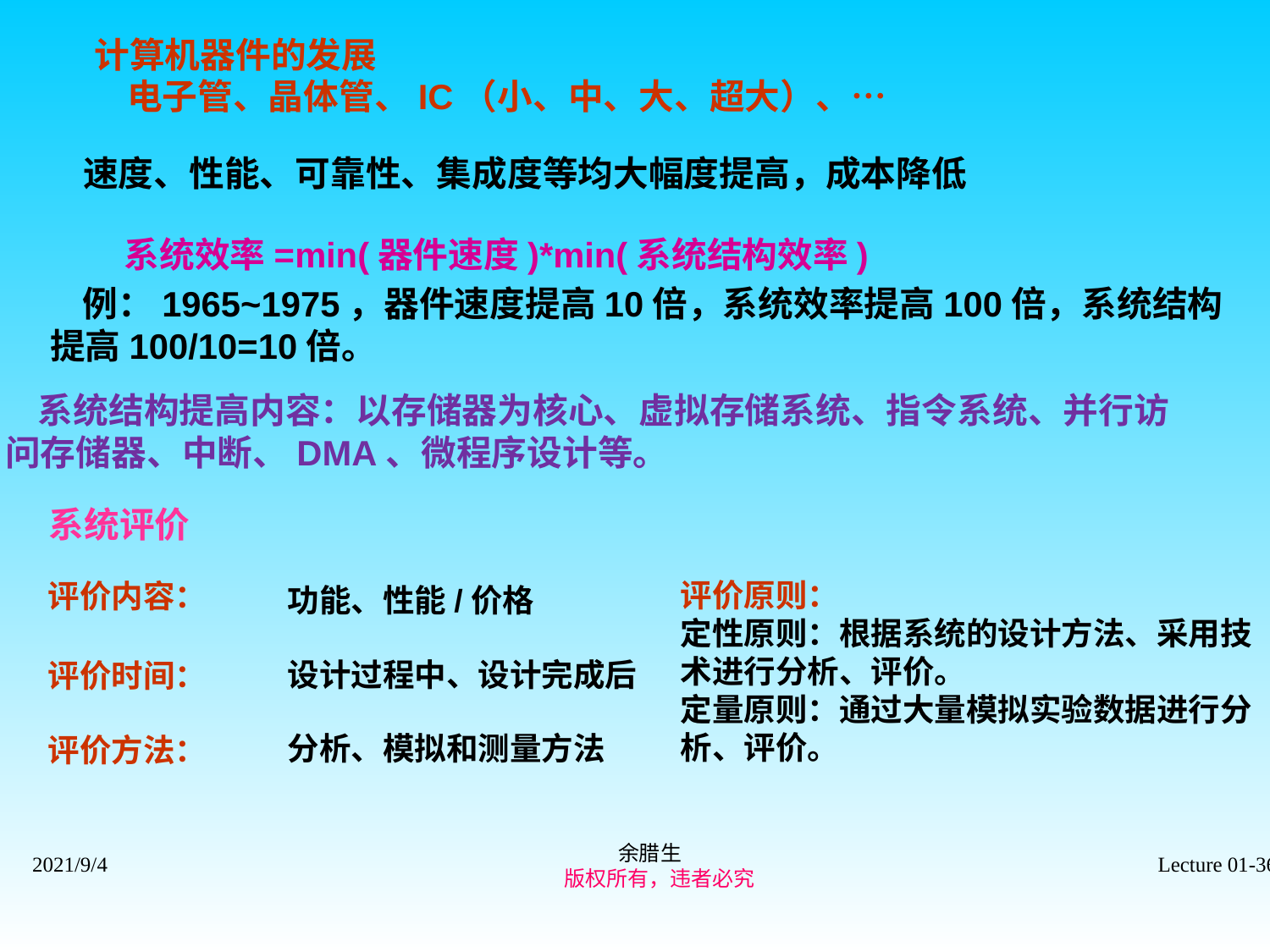

计算机器件的发展
   电子管、晶体管、IC（小、中、大、超大）、…
  速度、性能、可靠性、集成度等均大幅度提高，成本降低
 系统效率=min(器件速度)*min(系统结构效率)
   例：1965~1975，器件速度提高10倍，系统效率提高100倍，系统结构提高100/10=10倍。
   系统结构提高内容：以存储器为核心、虚拟存储系统、指令系统、并行访问存储器、中断、DMA、微程序设计等。
 系统评价
评价原则：
定性原则：根据系统的设计方法、采用技术进行分析、评价。
定量原则：通过大量模拟实验数据进行分析、评价。
评价内容：
功能、性能/价格
设计过程中、设计完成后
评价时间：
分析、模拟和测量方法
评价方法：
余腊生
 版权所有，违者必究
2021/9/4
Lecture 01-36
   定量原则比定性原则要精确得多。